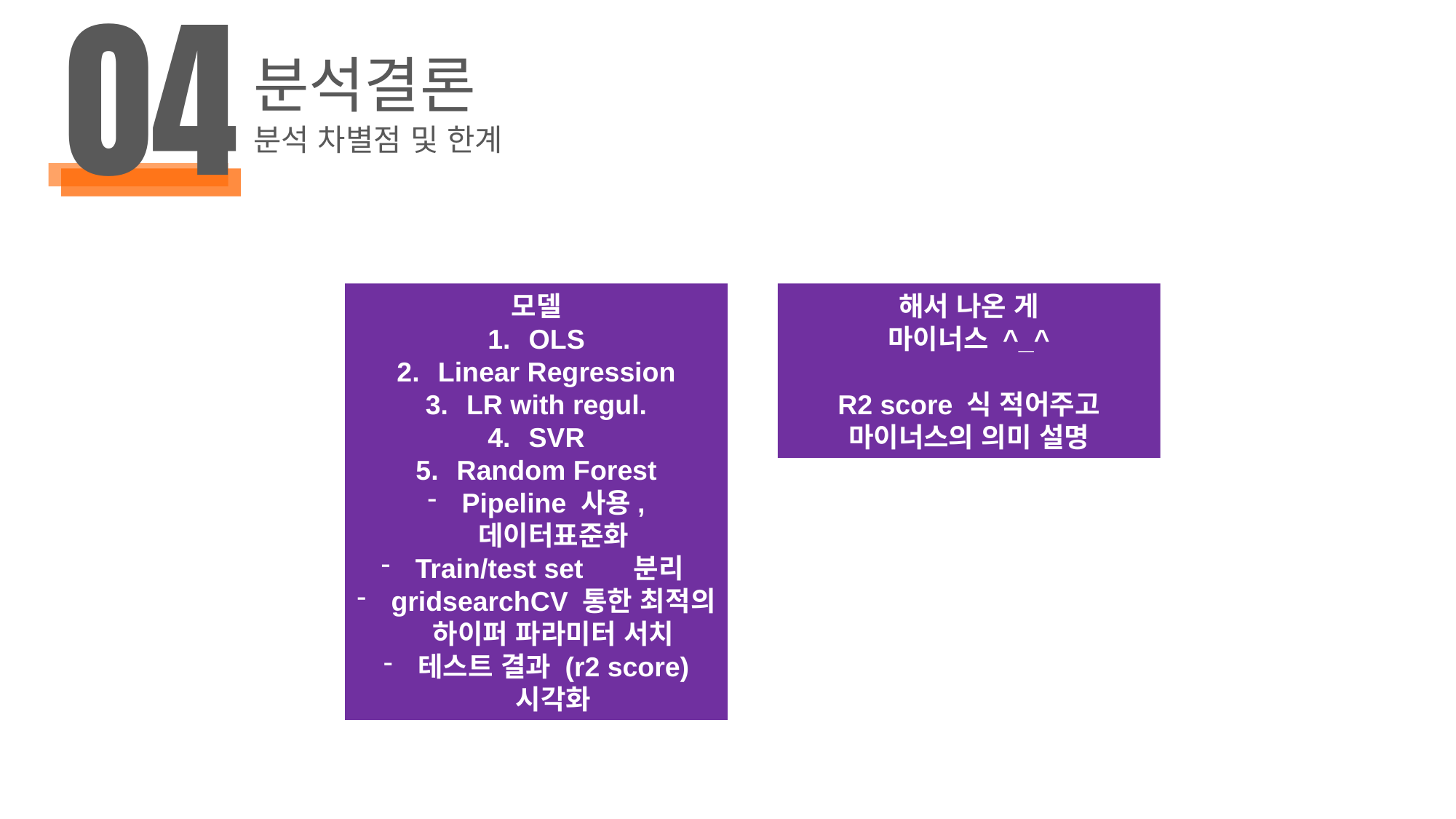

04
분석결론

분석 차별점 및 한계
모델
OLS
Linear Regression
LR with regul.
SVR
Random Forest
Pipeline 사용, 데이터표준화
Train/test set 	분리
gridsearchCV 통한 최적의 하이퍼 파라미터 서치
테스트 결과 (r2 score) 시각화
해서 나온 게
마이너스 ^_^

R2 score 식 적어주고
마이너스의 의미 설명